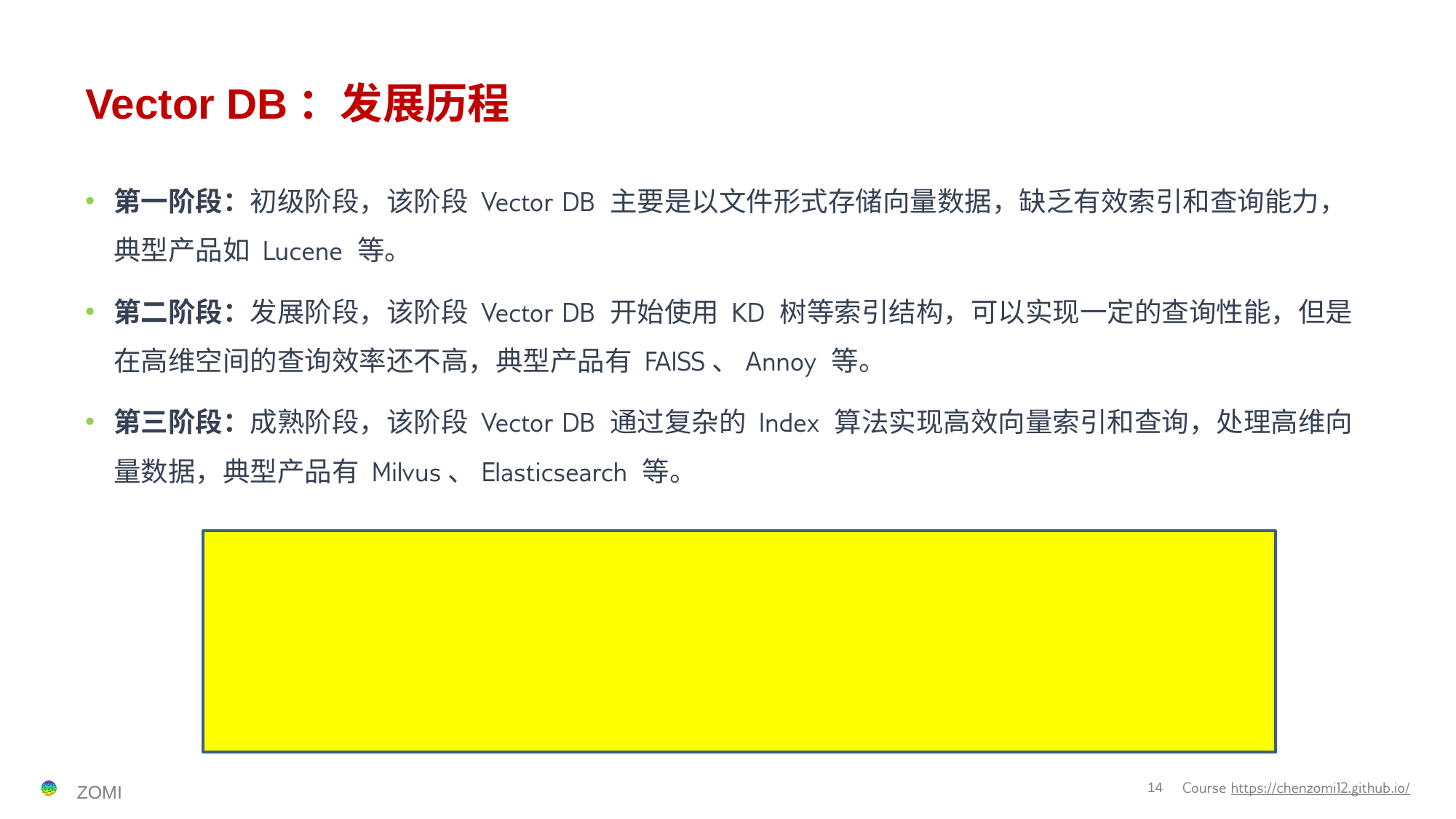

# Vector DB：发展历程
第一阶段：初级阶段，该阶段 Vector DB 主要是以文件形式存储向量数据，缺乏有效索引和查询能力，典型产品如 Lucene 等。
第二阶段：发展阶段，该阶段 Vector DB 开始使用 KD 树等索引结构，可以实现一定的查询性能，但是在高维空间的查询效率还不高，典型产品有 FAISS、Annoy 等。
第三阶段：成熟阶段，该阶段 Vector DB 通过复杂的 Index 算法实现高效向量索引和查询，处理高维向量数据，典型产品有 Milvus、Elasticsearch 等。